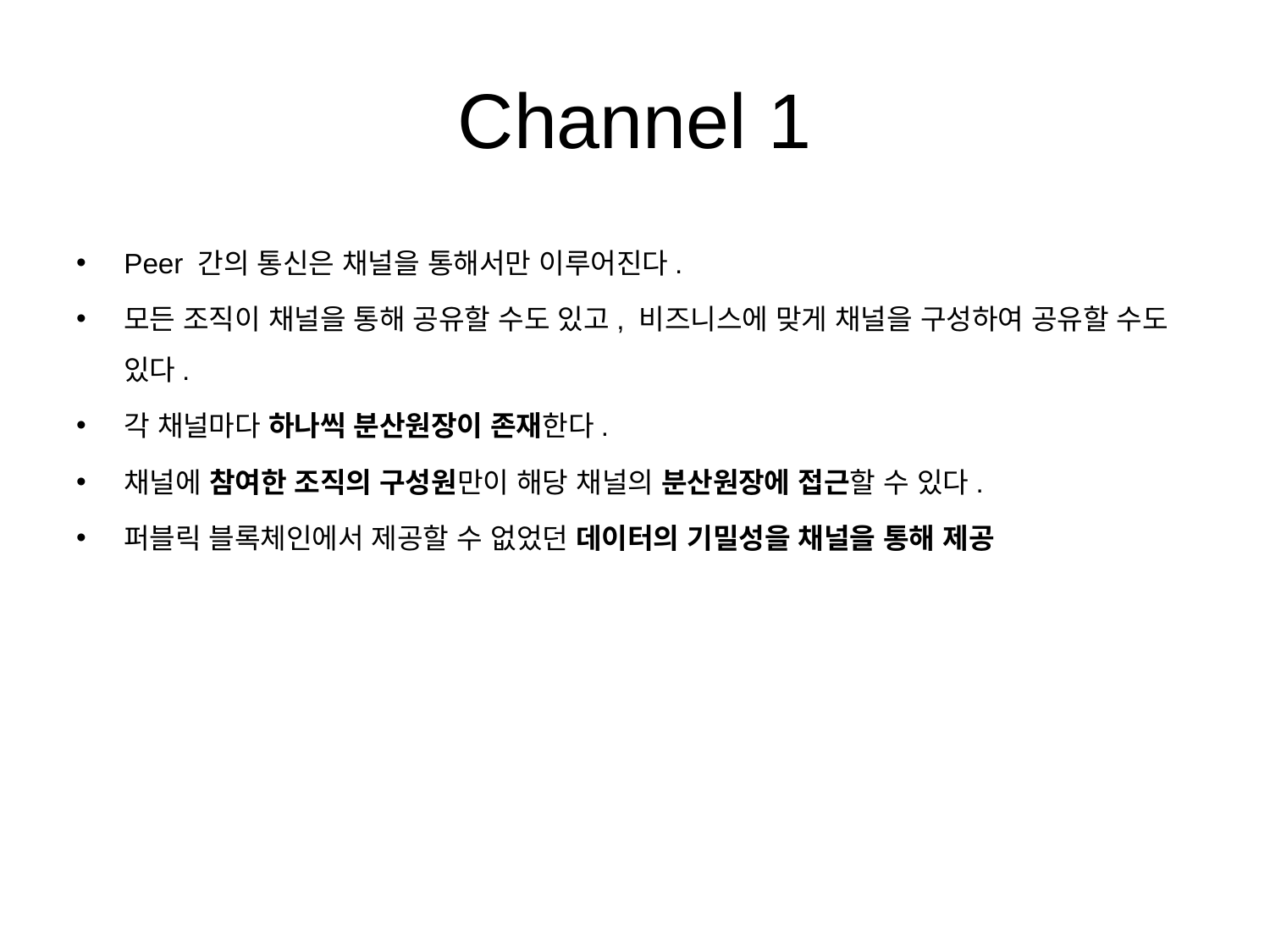

# Channel 1
Peer 간의 통신은 채널을 통해서만 이루어진다.
모든 조직이 채널을 통해 공유할 수도 있고, 비즈니스에 맞게 채널을 구성하여 공유할 수도 있다.
각 채널마다 하나씩 분산원장이 존재한다.
채널에 참여한 조직의 구성원만이 해당 채널의 분산원장에 접근할 수 있다.
퍼블릭 블록체인에서 제공할 수 없었던 데이터의 기밀성을 채널을 통해 제공